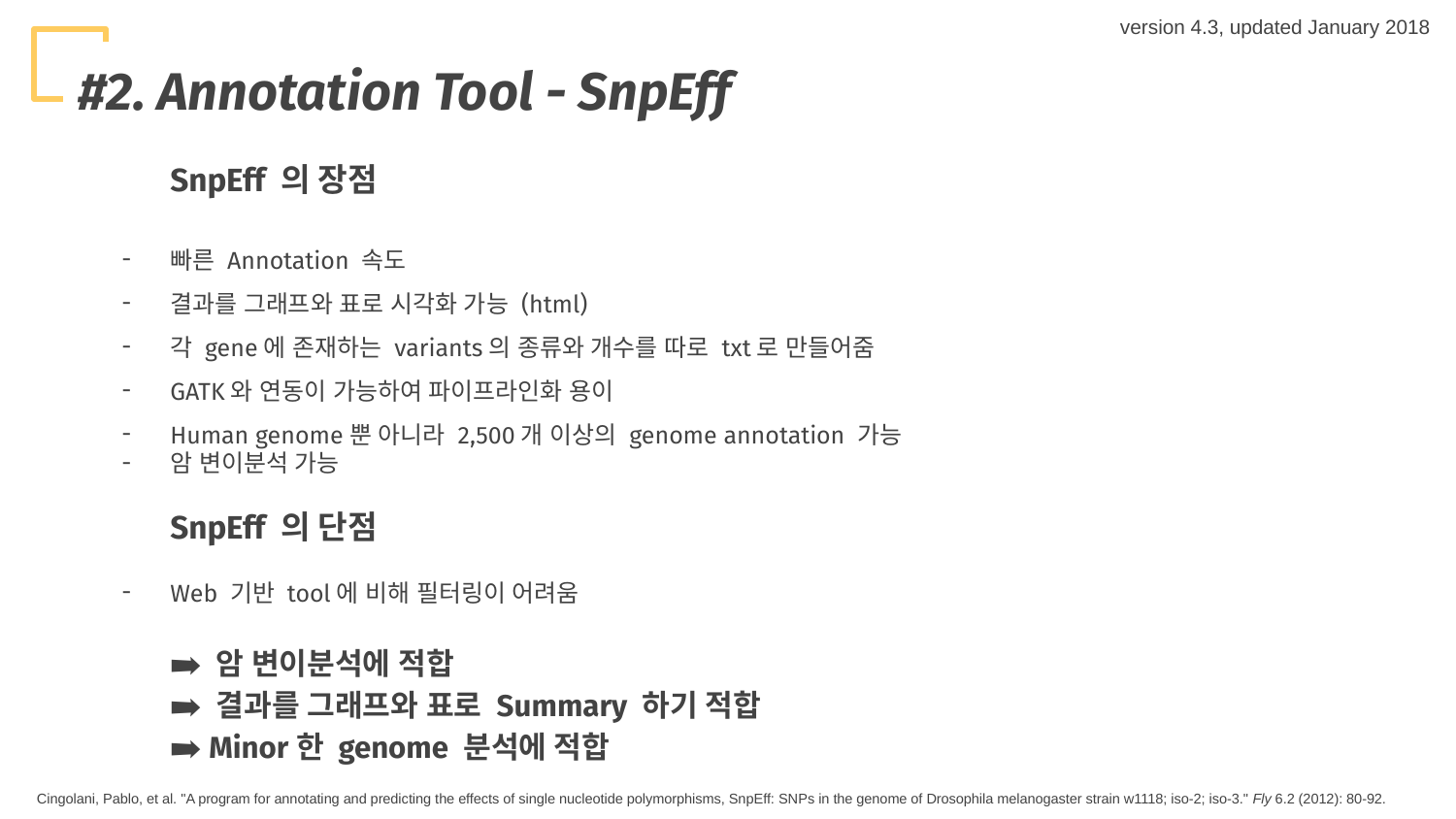

version 4.3, updated January 2018

#2. Annotation Tool - SnpEff
SnpEff 의 장점
빠른 Annotation 속도
결과를 그래프와 표로 시각화 가능 (html)
각 gene에 존재하는 variants의 종류와 개수를 따로 txt로 만들어줌
GATK와 연동이 가능하여 파이프라인화 용이
Human genome뿐 아니라 2,500개 이상의 genome annotation 가능
암 변이분석 가능

SnpEff 의 단점
Web 기반 tool에 비해 필터링이 어려움
➡ 암 변이분석에 적합
➡ 결과를 그래프와 표로 Summary 하기 적합
➡ Minor한 genome 분석에 적합

Cingolani, Pablo, et al. "A program for annotating and predicting the effects of single nucleotide polymorphisms, SnpEff: SNPs in the genome of Drosophila melanogaster strain w1118; iso-2; iso-3." Fly 6.2 (2012): 80-92.